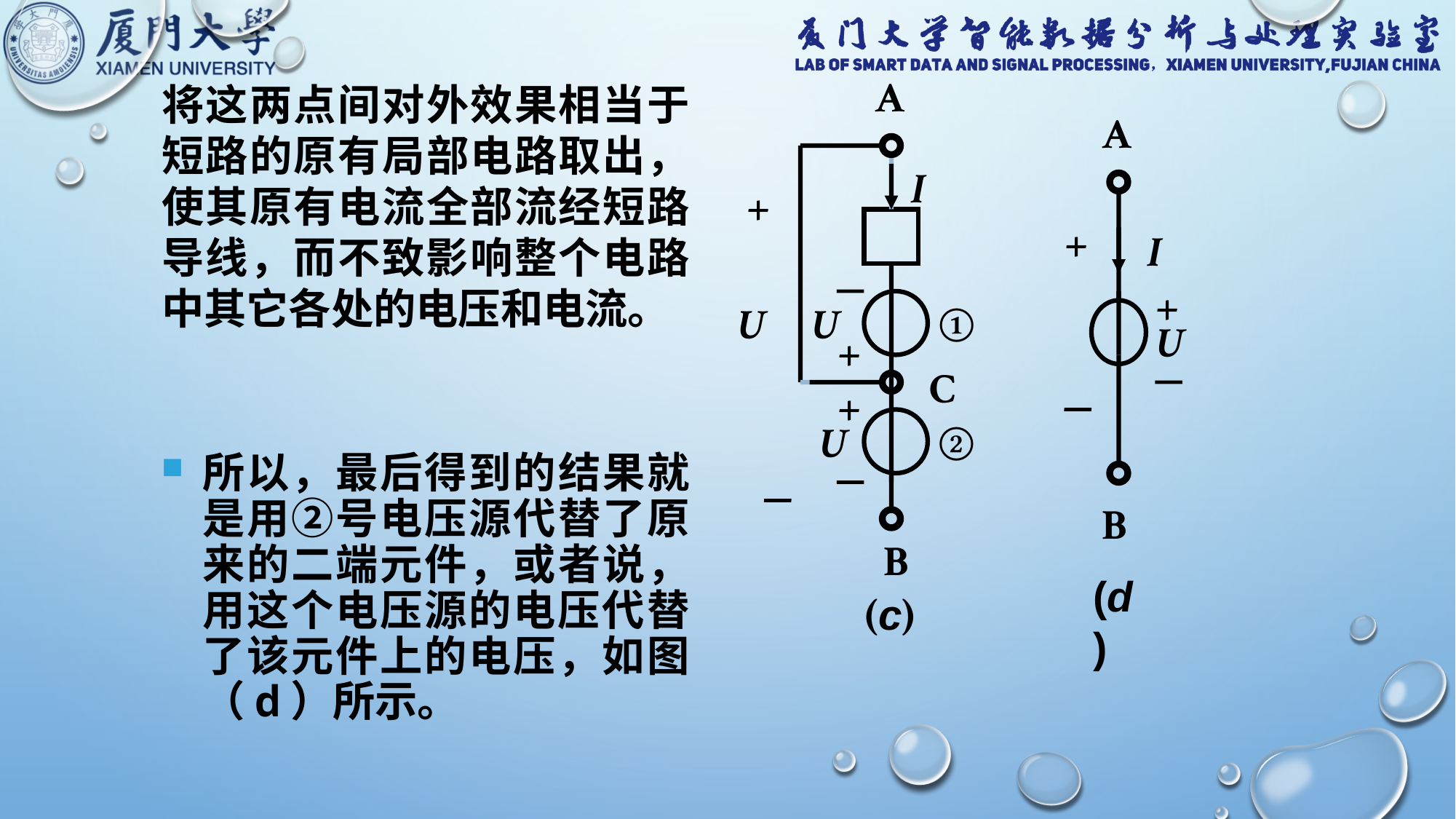

A

I

+

U
U

①
+
C
+

U

②

B
(c)
将这两点间对外效果相当于短路的原有局部电路取出，使其原有电流全部流经短路导线，而不致影响整个电路中其它各处的电压和电流。
A

+
I

+

U

B
(d)
所以，最后得到的结果就是用②号电压源代替了原来的二端元件，或者说，用这个电压源的电压代替了该元件上的电压，如图（d）所示。